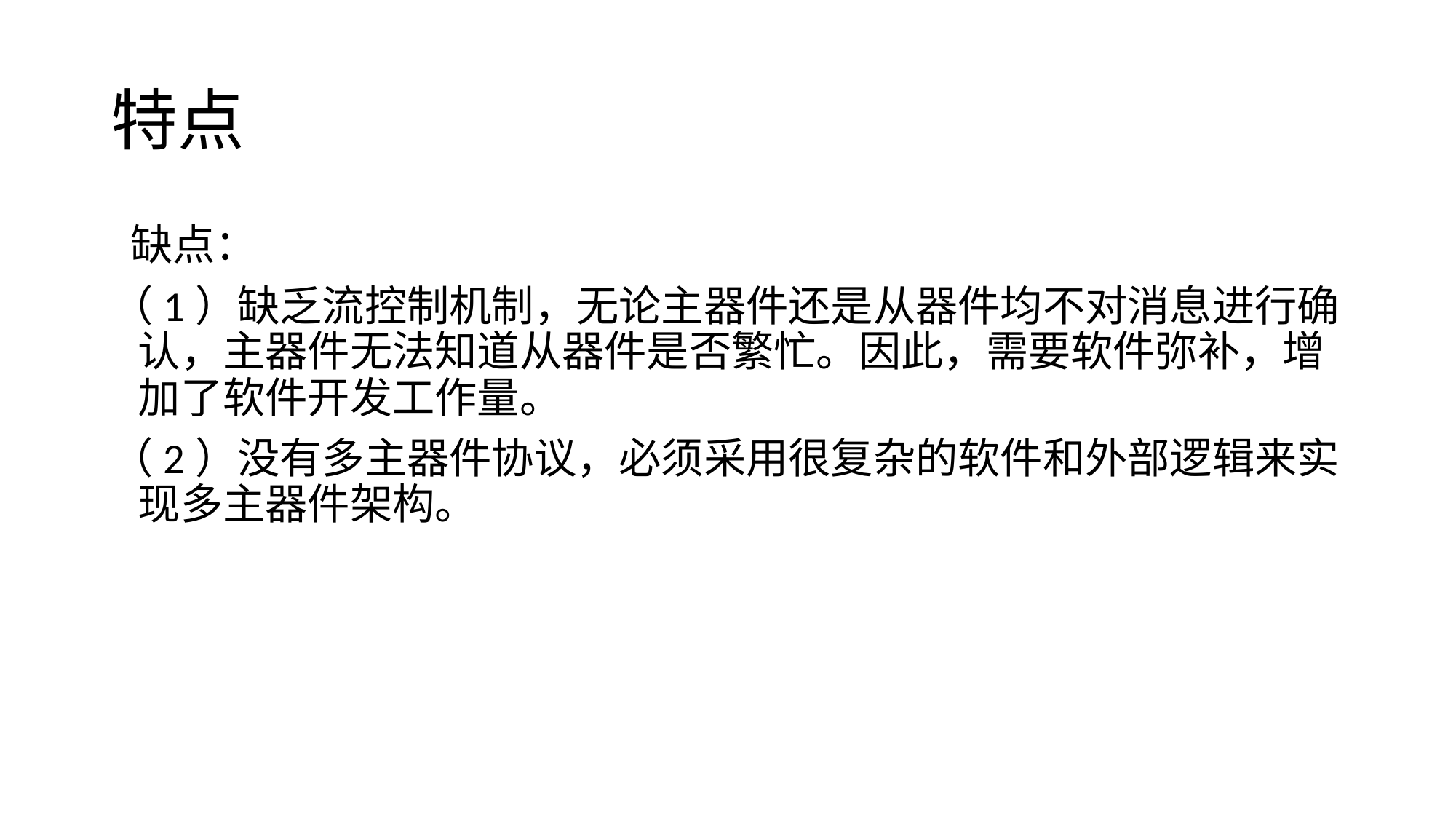

# 特点
 缺点：
（1）缺乏流控制机制，无论主器件还是从器件均不对消息进行确认，主器件无法知道从器件是否繁忙。因此，需要软件弥补，增加了软件开发工作量。
（2）没有多主器件协议，必须采用很复杂的软件和外部逻辑来实现多主器件架构。